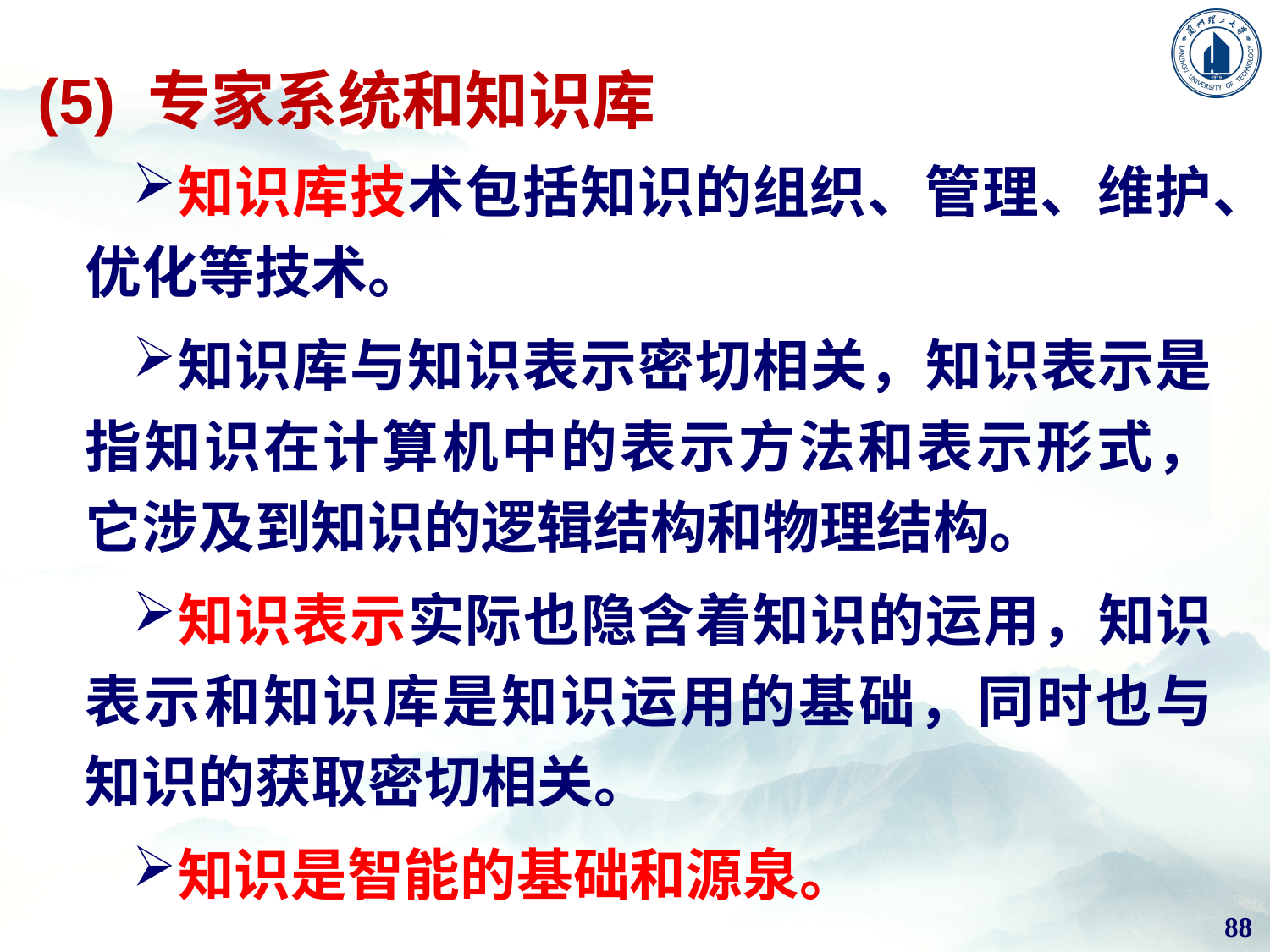

# (5) 专家系统和知识库
知识库技术包括知识的组织、管理、维护、优化等技术。
知识库与知识表示密切相关，知识表示是指知识在计算机中的表示方法和表示形式，它涉及到知识的逻辑结构和物理结构。
知识表示实际也隐含着知识的运用，知识表示和知识库是知识运用的基础，同时也与知识的获取密切相关。
知识是智能的基础和源泉。

88